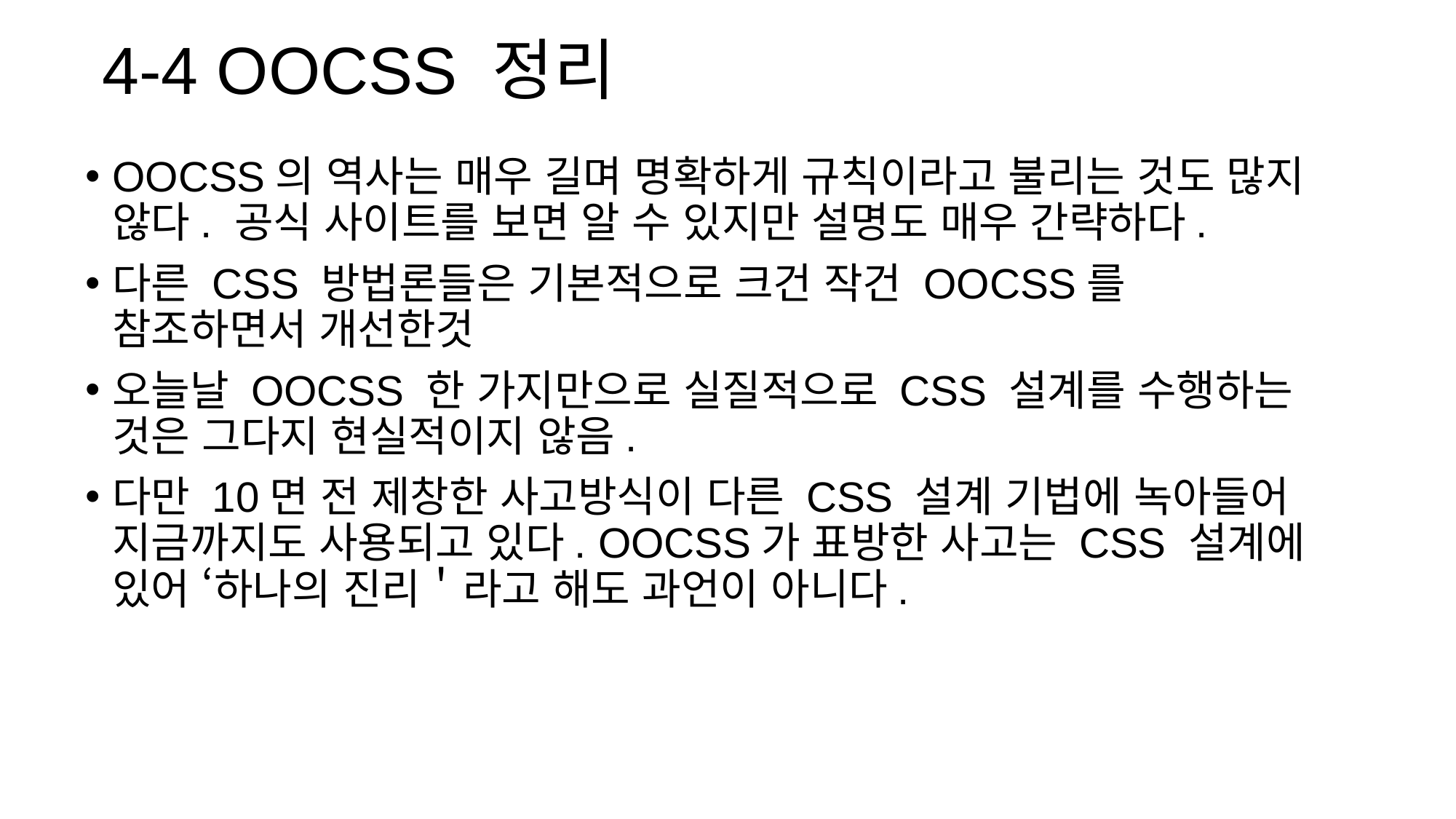

# 4-4 OOCSS 정리
OOCSS의 역사는 매우 길며 명확하게 규칙이라고 불리는 것도 많지 않다. 공식 사이트를 보면 알 수 있지만 설명도 매우 간략하다.
다른 CSS 방법론들은 기본적으로 크건 작건 OOCSS를 참조하면서 개선한것
오늘날 OOCSS 한 가지만으로 실질적으로 CSS 설계를 수행하는 것은 그다지 현실적이지 않음.
다만 10면 전 제창한 사고방식이 다른 CSS 설계 기법에 녹아들어 지금까지도 사용되고 있다. OOCSS가 표방한 사고는 CSS 설계에 있어 ‘하나의 진리＇라고 해도 과언이 아니다.